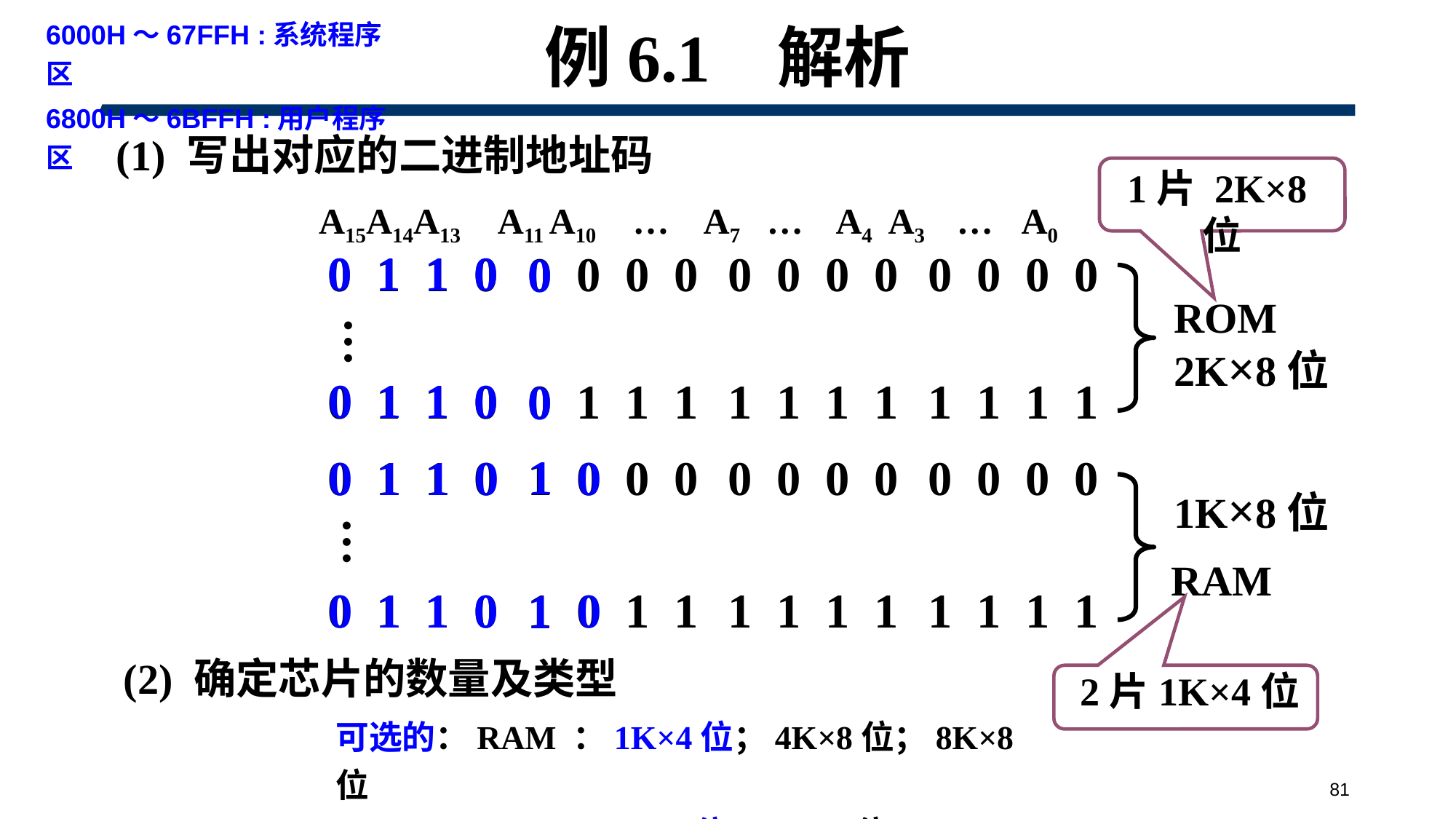

6000H～67FFH :系统程序区
6800H～6BFFH :用户程序区
# 例6.1   解析
(1) 写出对应的二进制地址码

1片 2K×8位
ROM
A15A14A13       A11 A10    …    A7     …    A4   A3      …      A0
0  1  1  0
0
0  1  1  0
0
0  1  1  0
0  0  0  0
0  0  0  0
0  0  0  0

2K×8位
…
0  1  1  0
0  1  1  1
1  1  1  1
1  1  1  1
1
0  1  1  0
0  1  1  0
1
0
0
0  1  1  0
1  0  0  0
0  0  0  0
0  0  0  0

1K×8位
…
0  1  1  0
1  0  1  1
1  1  1  1
1  1  1  1
RAM
2片1K×4位

(2) 确定芯片的数量及类型
可选的：RAM ：1K×4位；4K×8位；8K×8 位
                ROM ：2K×8位；4K×8位；8K×8 位

81